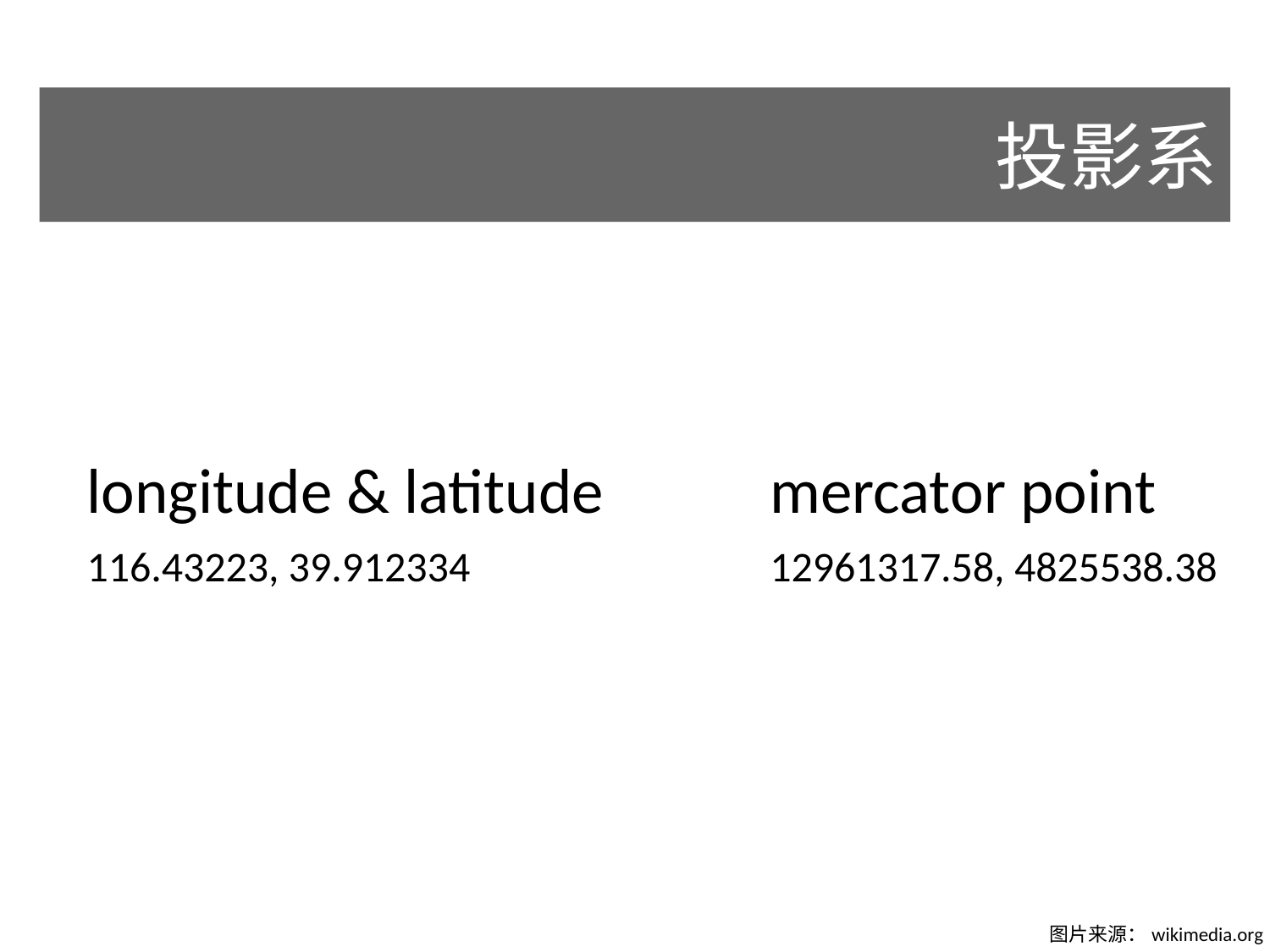

投影系
longitude & latitude
mercator point
116.43223, 39.912334
12961317.58, 4825538.38
图片来源：wikimedia.org